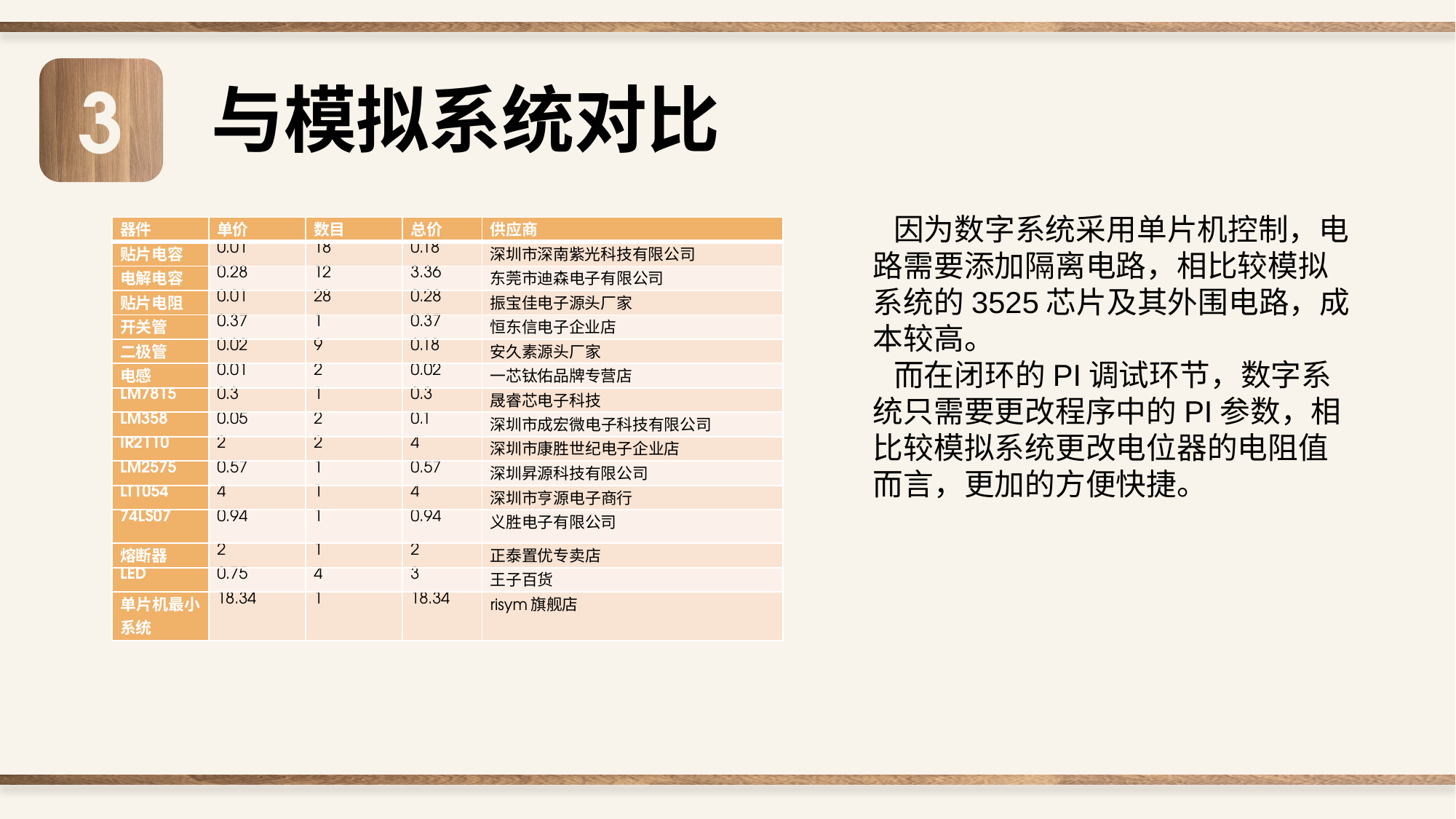

3
与模拟系统对比
  因为数字系统采用单片机控制，电路需要添加隔离电路，相比较模拟系统的3525芯片及其外围电路，成本较高。
  而在闭环的PI调试环节，数字系统只需要更改程序中的PI参数，相比较模拟系统更改电位器的电阻值而言，更加的方便快捷。
| 器件 | 单价 | 数目 | 总价 | 供应商 |
| --- | --- | --- | --- | --- |
| 贴片电容 | 0.01 | 18 | 0.18 | 深圳市深南紫光科技有限公司 |
| 电解电容 | 0.28 | 12 | 3.36 | 东莞市迪森电子有限公司 |
| 贴片电阻 | 0.01 | 28 | 0.28 | 振宝佳电子源头厂家 |
| 开关管 | 0.37 | 1 | 0.37 | 恒东信电子企业店 |
| 二极管 | 0.02 | 9 | 0.18 | 安久素源头厂家 |
| 电感 | 0.01 | 2 | 0.02 | 一芯钛佑品牌专营店 |
| LM7815 | 0.3 | 1 | 0.3 | 晟睿芯电子科技 |
| LM358 | 0.05 | 2 | 0.1 | 深圳市成宏微电子科技有限公司 |
| IR2110 | 2 | 2 | 4 | 深圳市康胜世纪电子企业店 |
| LM2575 | 0.57 | 1 | 0.57 | 深圳昇源科技有限公司 |
| LT1054 | 4 | 1 | 4 | 深圳市亨源电子商行 |
| 74LS07 | 0.94 | 1 | 0.94 | 义胜电子有限公司 |
| 熔断器 | 2 | 1 | 2 | 正泰置优专卖店 |
| LED | 0.75 | 4 | 3 | 王子百货 |
| 单片机最小系统 | 18.34 | 1 | 18.34 | risym旗舰店 |